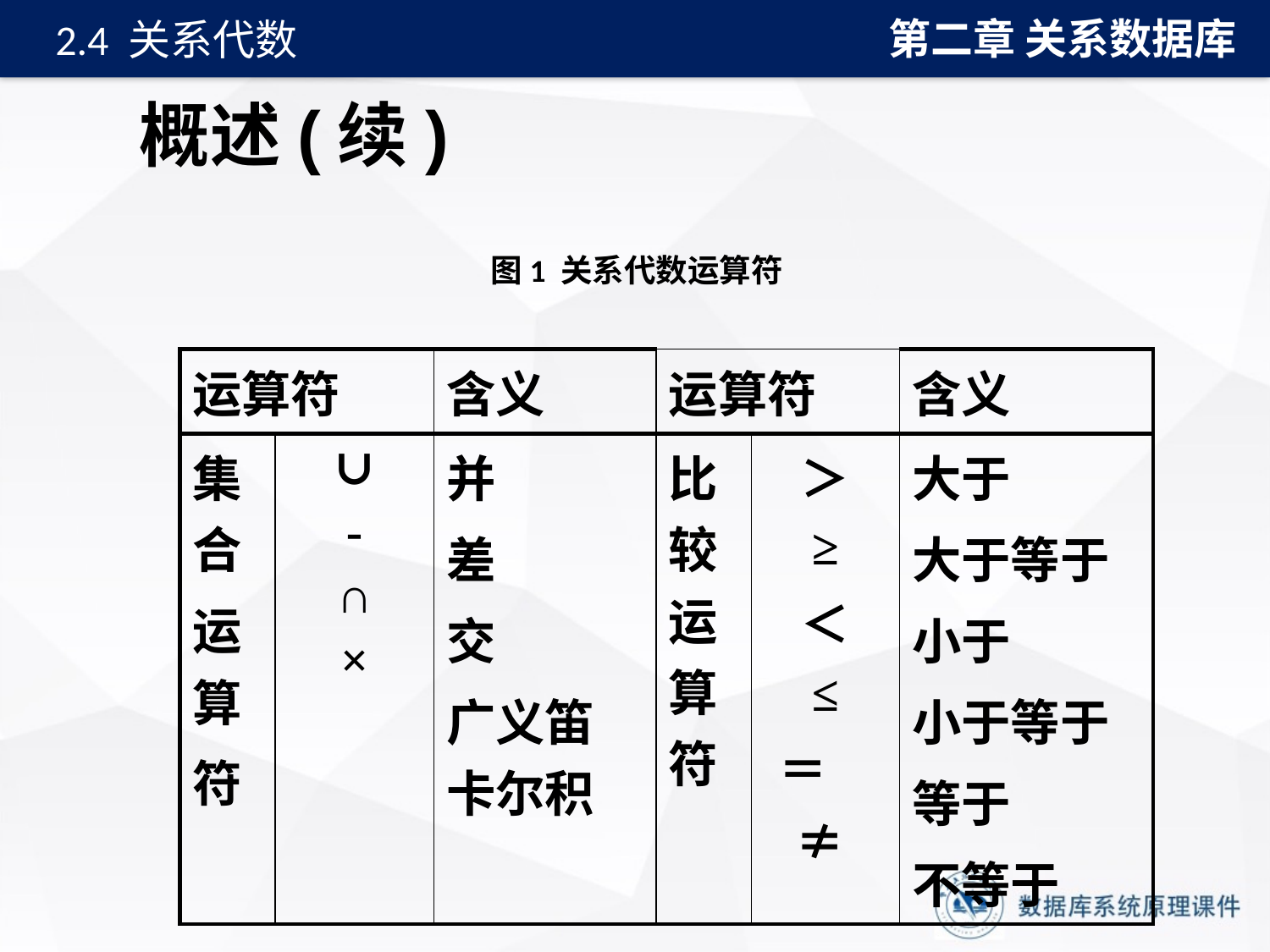

第二章 关系数据库
2.4 关系代数
概述(续)
图1 关系代数运算符
| 运算符 | 含义 | 运算符 | 含义 |
| --- | --- | --- | --- |
| 集合 运算 符 | ∪ - ∩ × | 并 差 交 广义笛卡尔积 | 比较运算符 | ＞ ≥ ＜ ≤ ＝ ≠ | 大于 大于等于 小于 小于等于 等于 不等于 |
| --- | --- | --- | --- | --- | --- |